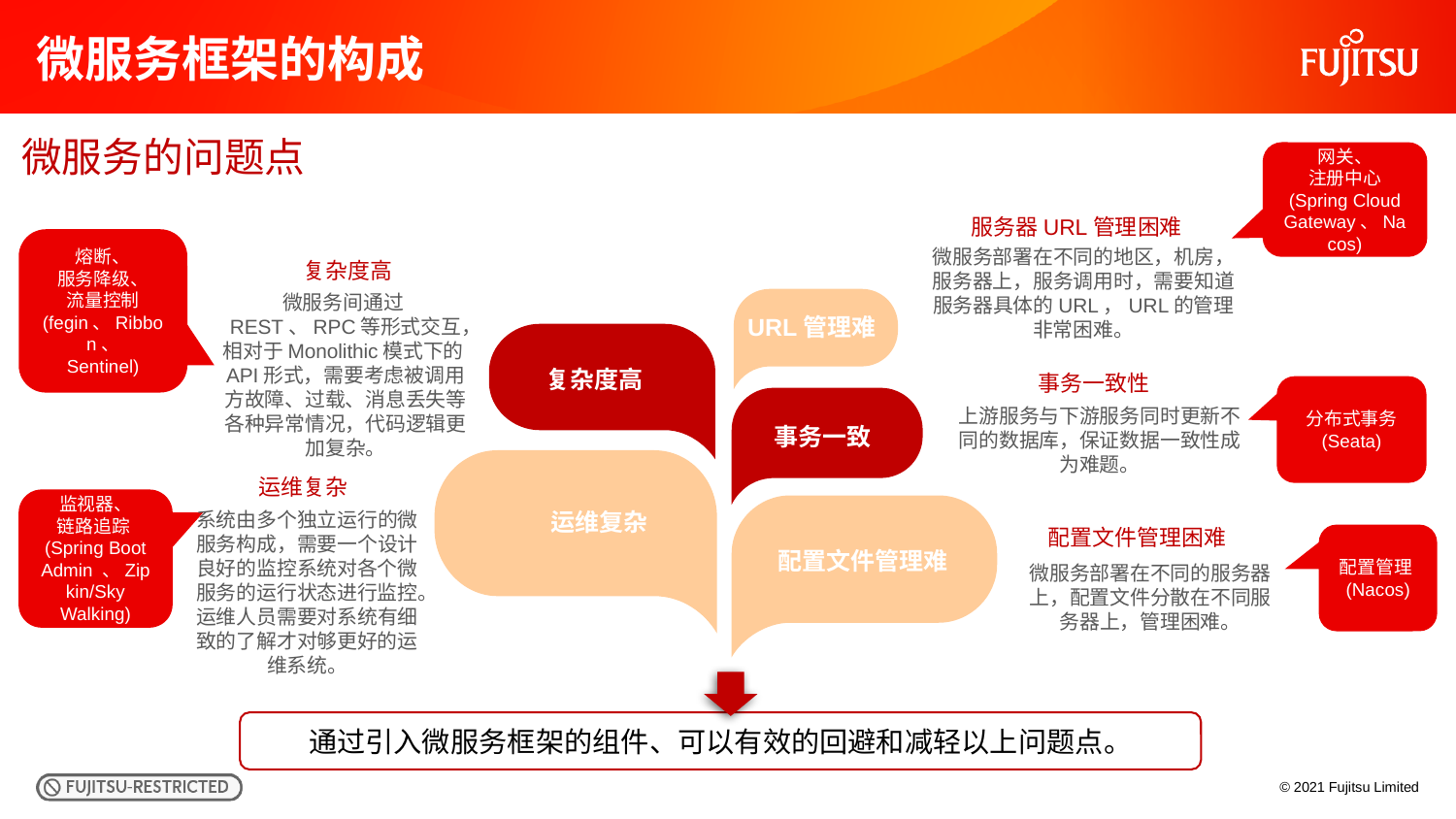

# 微服务框架的构成
微服务的问题点
网关、
注册中心
(Spring Cloud Gateway、Nacos)
服务器URL管理困难
微服务部署在不同的地区，机房，服务器上，服务调用时，需要知道服务器具体的URL，URL的管理非常困难。
复杂度高
微服务间通过REST、RPC等形式交互，相对于Monolithic模式下的API形式，需要考虑被调用方故障、过载、消息丢失等各种异常情况，代码逻辑更加复杂。

URL管理难

复杂度高
事务一致性

上游服务与下游服务同时更新不同的数据库，保证数据一致性成为难题。
事务一致

运维复杂
系统由多个独立运行的微服务构成，需要一个设计良好的监控系统对各个微服务的运行状态进行监控。运维人员需要对系统有细致的了解才对够更好的运维系统。

运维复杂
配置文件管理困难
微服务部署在不同的服务器上，配置文件分散在不同服务器上，管理困难。
配置文件管理难
熔断、
服务降级、
流量控制
(fegin、Ribbon、
Sentinel)
分布式事务
(Seata)
监视器、
链路追踪(Spring Boot Admin 、Zipkin/Sky Walking)
配置管理(Nacos)

通过引入微服务框架的组件、可以有效的回避和减轻以上问题点。
© 2021 Fujitsu Limited